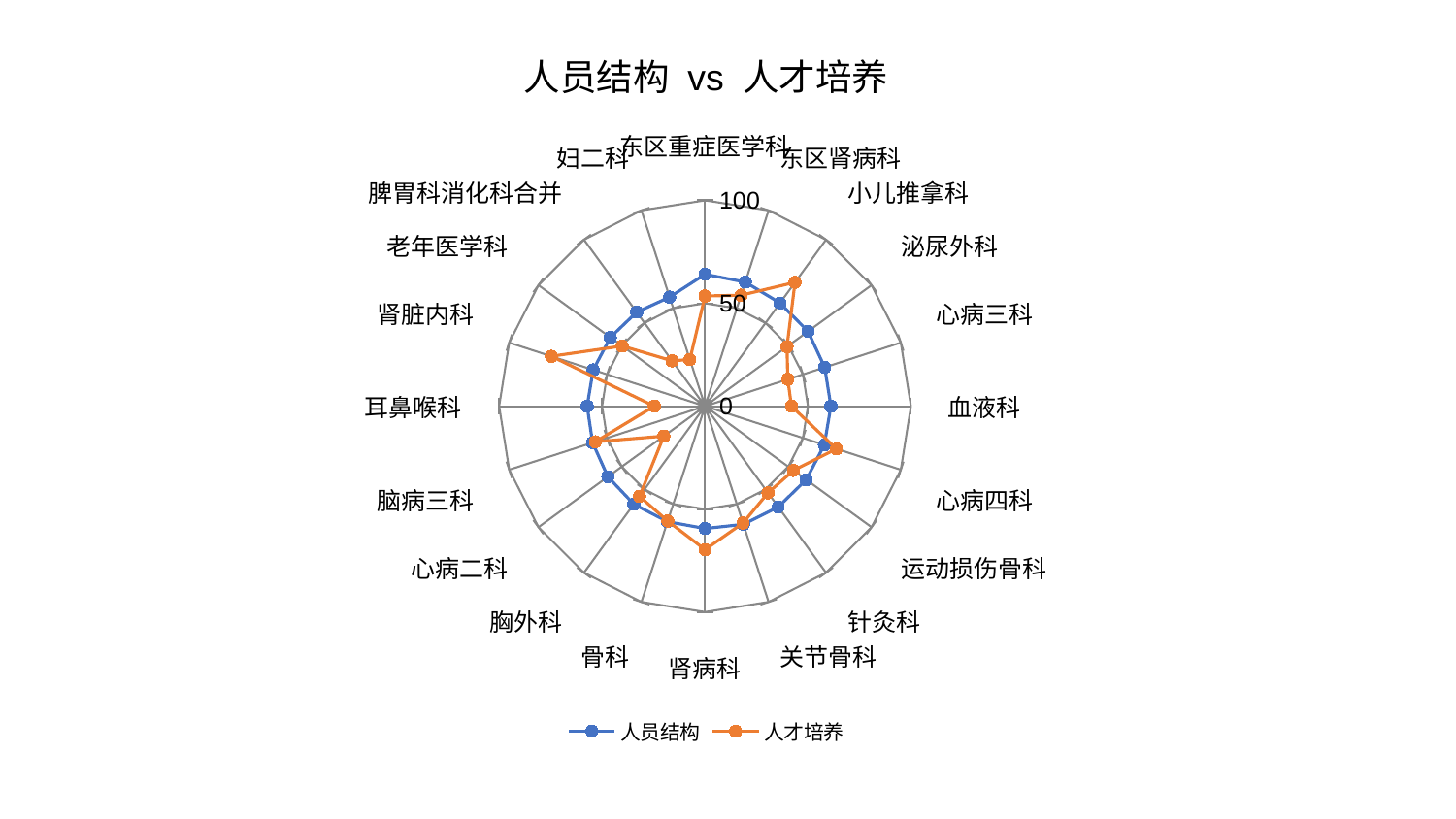

### Chart: 人员结构 vs 人才培养

| Category | 人员结构 | 人才培养 |
|---|---|---|
| 东区重症医学科 | 64.09644020663154 | 53.54801304517839 |
| 东区肾病科 | 63.39396727757618 | 56.684125719487895 |
| 小儿推拿科 | 61.96269480946632 | 74.38619452265003 |
| 泌尿外科 | 61.843518511219635 | 49.22370085282304 |
| 心病三科 | 61.148643295087176 | 42.2738757407696 |
| 血液科 | 61.138524985534076 | 41.99068353684228 |
| 心病四科 | 60.935583519573335 | 67.13562085008093 |
| 运动损伤骨科 | 60.772937540108394 | 53.108024327440894 |
| 针灸科 | 60.517222083622485 | 52.05721550167774 |
| 关节骨科 | 60.37175646103768 | 59.72368929407663 |
| 肾病科 | 59.4473481657703 | 69.69000236499477 |
| 骨科 | 59.00328975340321 | 58.68247227371134 |
| 胸外科 | 58.84763910661964 | 54.14844447065895 |
| 心病二科 | 58.33588345361002 | 24.741760571363386 |
| 脑病三科 | 57.410505786213804 | 56.02012050282226 |
| 耳鼻喉科 | 57.24740352574935 | 24.621589894790834 |
| 肾脏内科 | 57.11123690403085 | 78.48216435891992 |
| 老年医学科 | 56.85614576825734 | 49.73632536854584 |
| 脾胃科消化科合并 | 56.45912445690958 | 27.268435003273613 |
| 妇二科 | 55.708684620313555 | 23.848147661970426 |
27